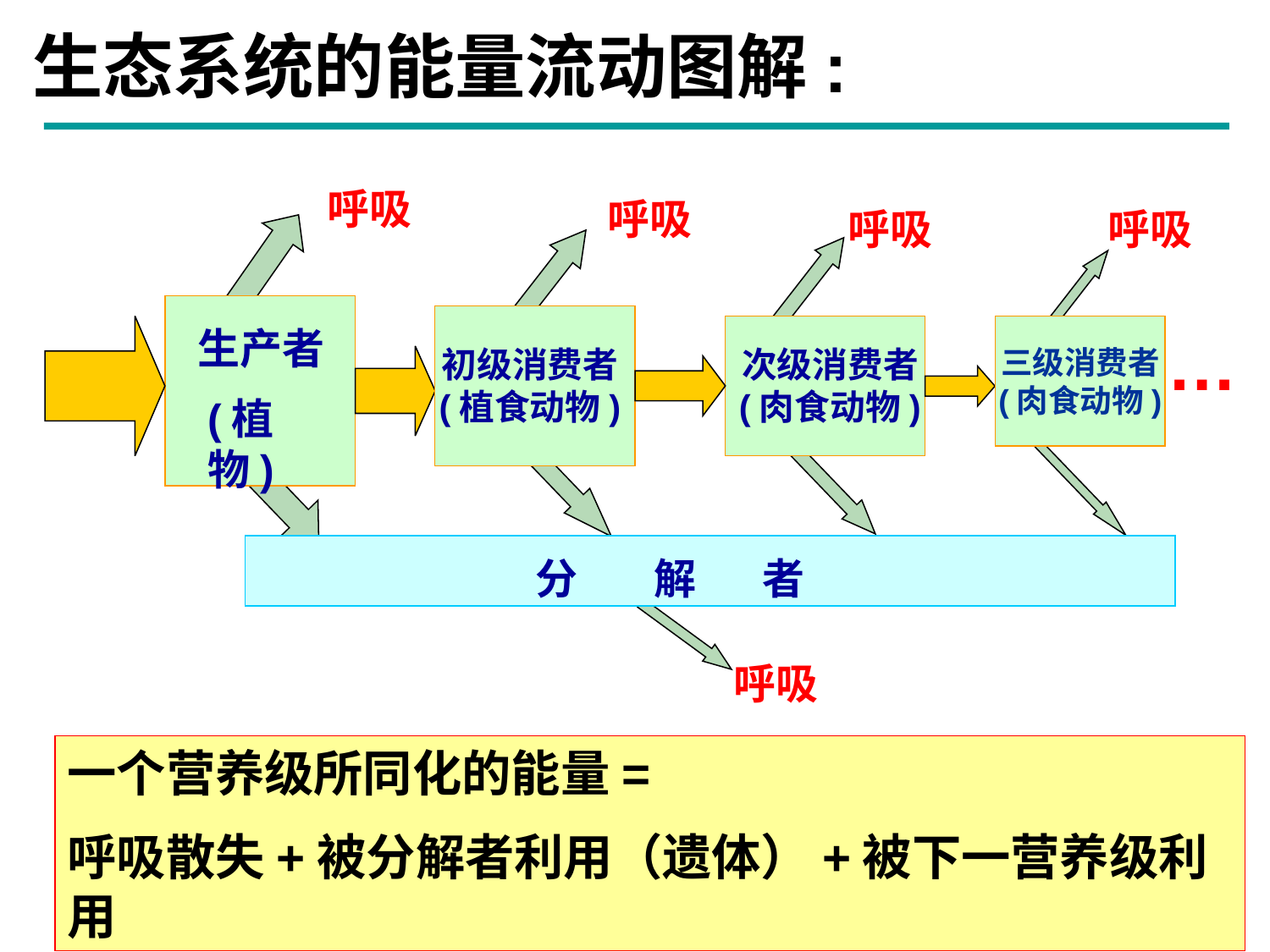

生态系统的能量流动图解:
呼吸
呼吸
呼吸
呼吸

…

生产者

三级消费者
(肉食动物)
初级消费者
(植食动物)
次级消费者
(肉食动物)

(植物)

分        解       者

呼吸
一个营养级所同化的能量=
呼吸散失+被分解者利用（遗体）+被下一营养级利用